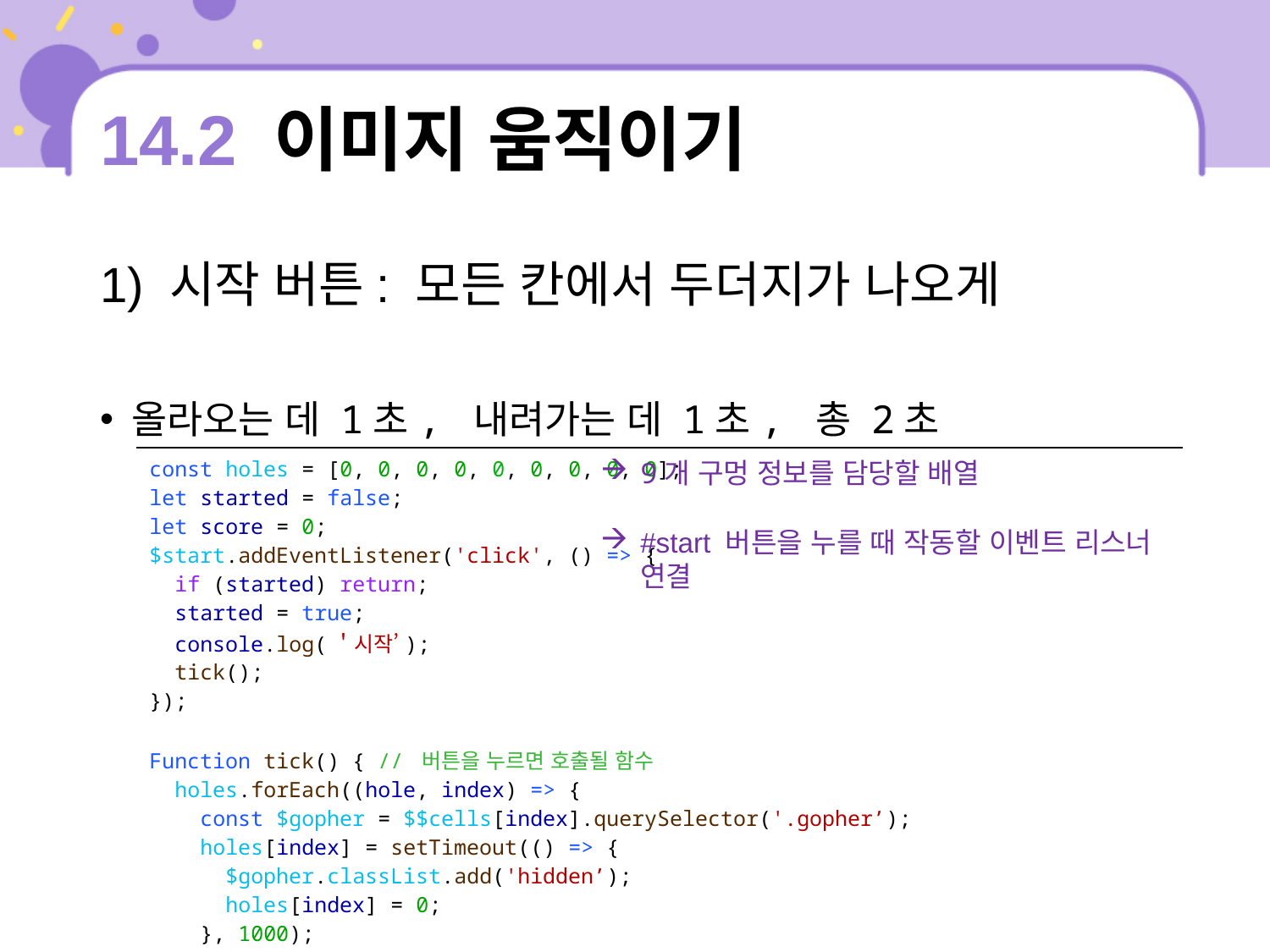

# 14.2 이미지 움직이기
1) 시작 버튼: 모든 칸에서 두더지가 나오게
올라오는 데 1초, 내려가는 데 1초, 총 2초
| const holes = [0, 0, 0, 0, 0, 0, 0, 0, 0]; let started = false; let score = 0; $start.addEventListener('click', () => { if (started) return; started = true; console.log(＇시작’); tick(); }); Function tick() { // 버튼을 누르면 호출될 함수 holes.forEach((hole, index) => { const $gopher = $$cells[index].querySelector('.gopher’); holes[index] = setTimeout(() => { $gopher.classList.add('hidden’); holes[index] = 0; }, 1000); $gopher.classList.remove('hidden’); }); } |
| --- |
9개 구멍 정보를 담당할 배열
#start 버튼을 누를 때 작동할 이벤트 리스너 연결